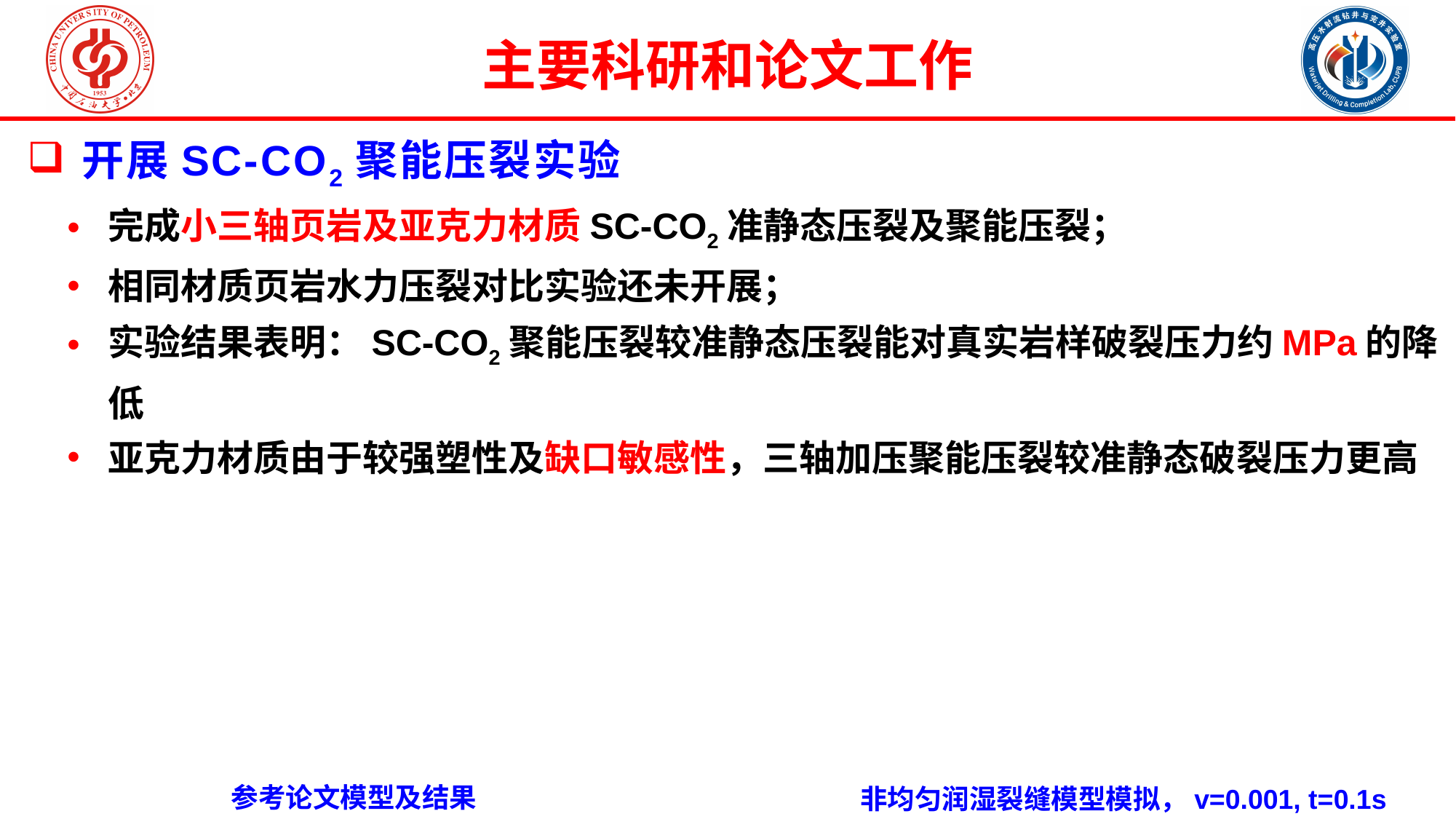

主要科研和论文工作
开展SC-CO2聚能压裂实验
完成小三轴页岩及亚克力材质SC-CO2准静态压裂及聚能压裂；
相同材质页岩水力压裂对比实验还未开展；
实验结果表明：SC-CO2聚能压裂较准静态压裂能对真实岩样破裂压力约MPa的降低
亚克力材质由于较强塑性及缺口敏感性，三轴加压聚能压裂较准静态破裂压力更高
参考论文模型及结果
非均匀润湿裂缝模型模拟，v=0.001, t=0.1s